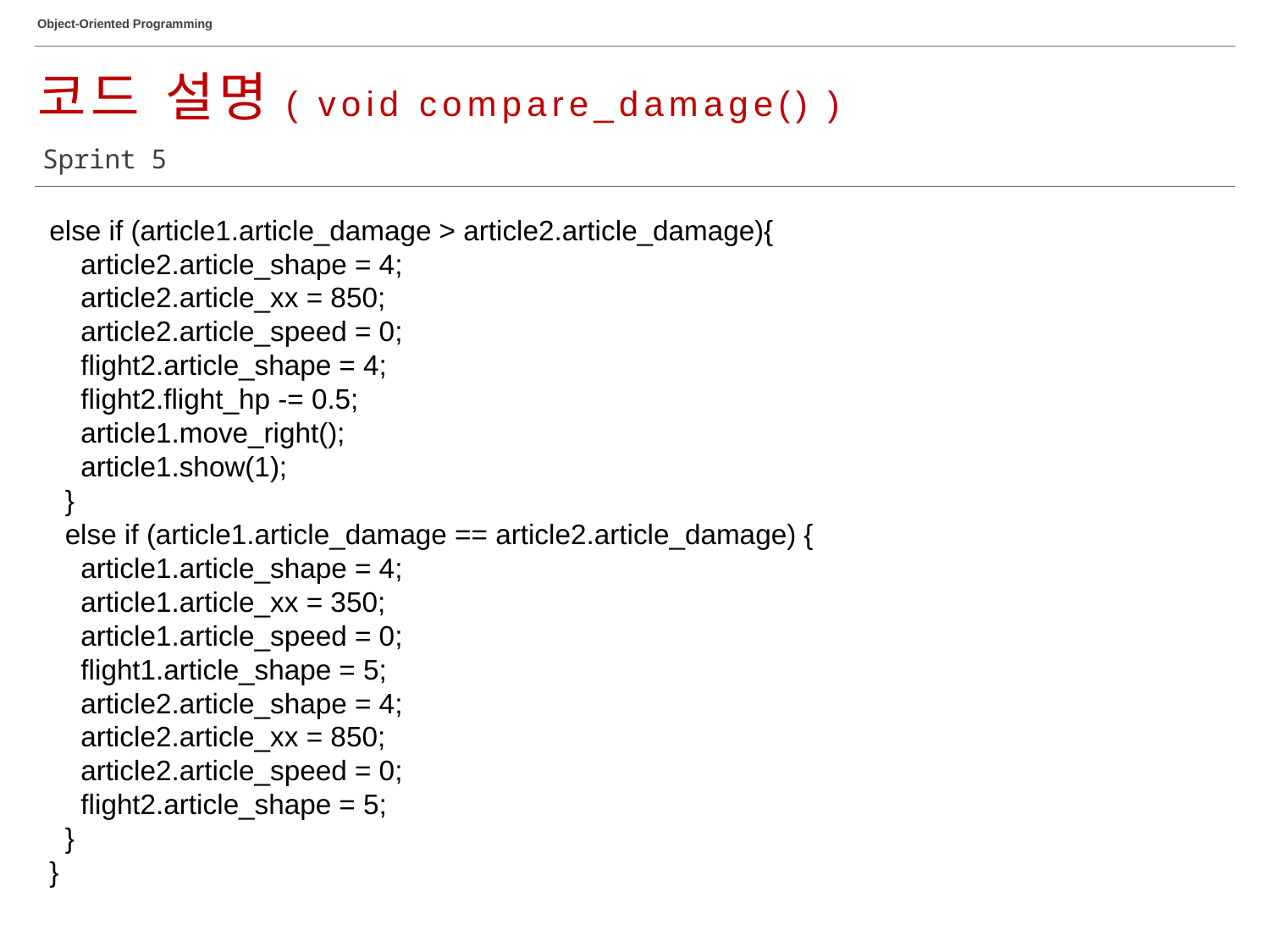

Object-Oriented Programming
코드 설명( void compare_damage() )
Sprint 5
else if (article1.article_damage > article2.article_damage){
    article2.article_shape = 4;
    article2.article_xx = 850;
    article2.article_speed = 0;
    flight2.article_shape = 4;
    flight2.flight_hp -= 0.5;
    article1.move_right();
    article1.show(1);
  }
  else if (article1.article_damage == article2.article_damage) {
    article1.article_shape = 4;
    article1.article_xx = 350;
    article1.article_speed = 0;
    flight1.article_shape = 5;
    article2.article_shape = 4;
    article2.article_xx = 850;
    article2.article_speed = 0;
    flight2.article_shape = 5;
  }
}